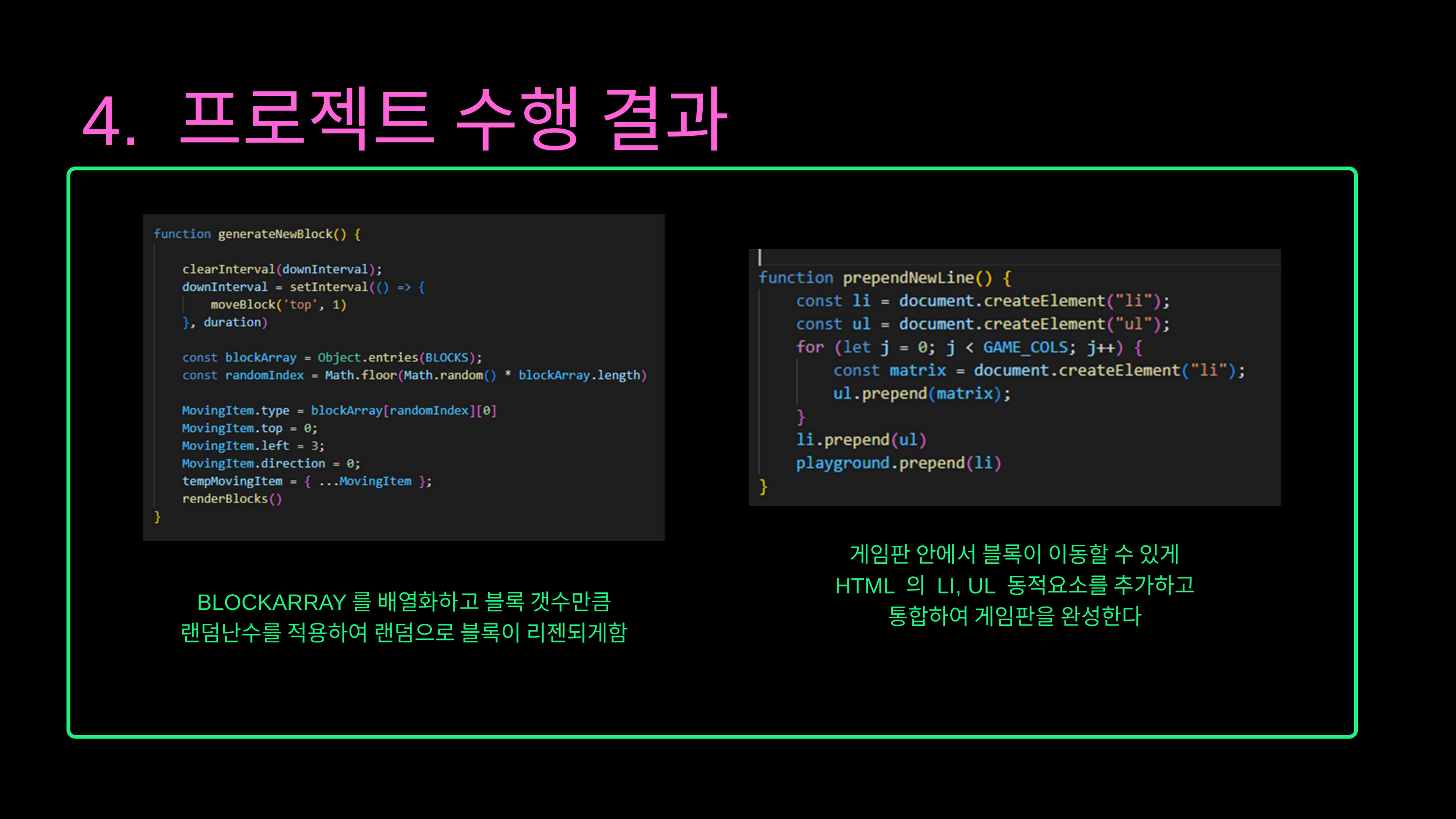

4. 프로젝트 수행 결과

게임판 안에서 블록이 이동할 수 있게
HTML 의 LI, UL 동적요소를 추가하고
통합하여 게임판을 완성한다
BLOCKARRAY를 배열화하고 블록 갯수만큼
랜덤난수를 적용하여 랜덤으로 블록이 리젠되게함